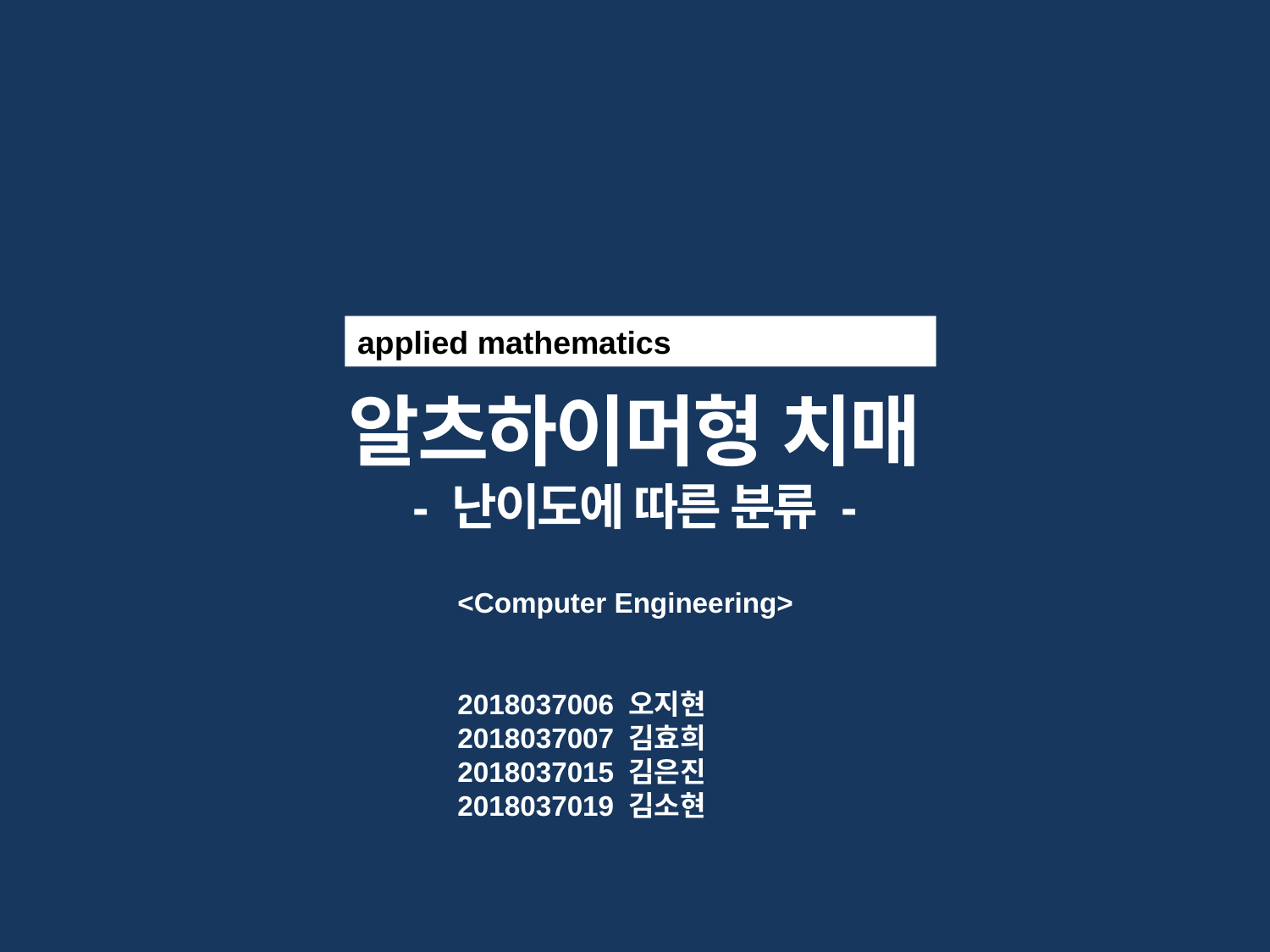

applied mathematics
알츠하이머형 치매
- 난이도에 따른 분류 -
<Computer Engineering>

2018037006 오지현
2018037007 김효희
2018037015 김은진
2018037019 김소현